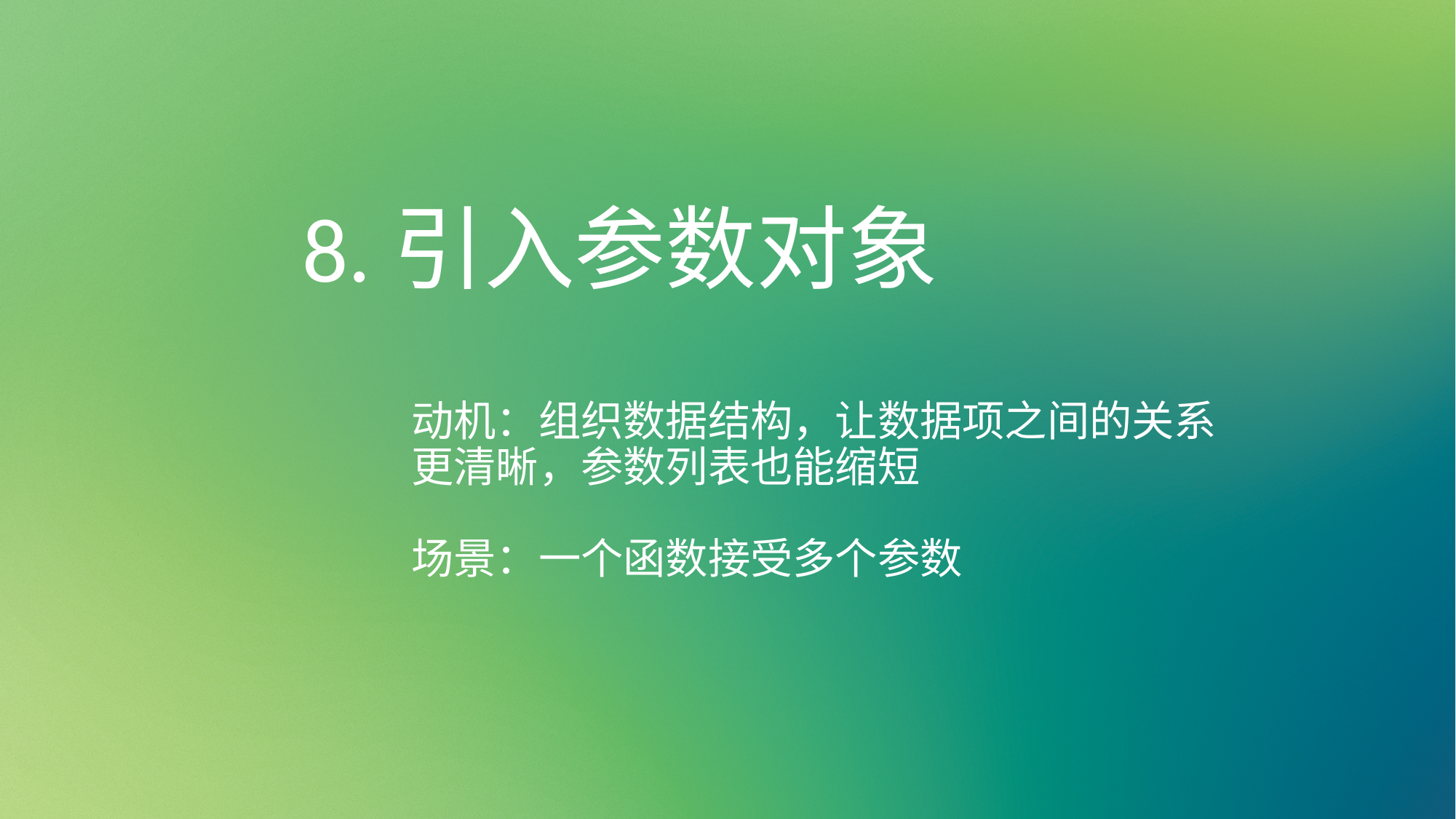

# 8.引入参数对象 动机：组织数据结构，让数据项之间的关系更清晰，参数列表也能缩短 场景：一个函数接受多个参数